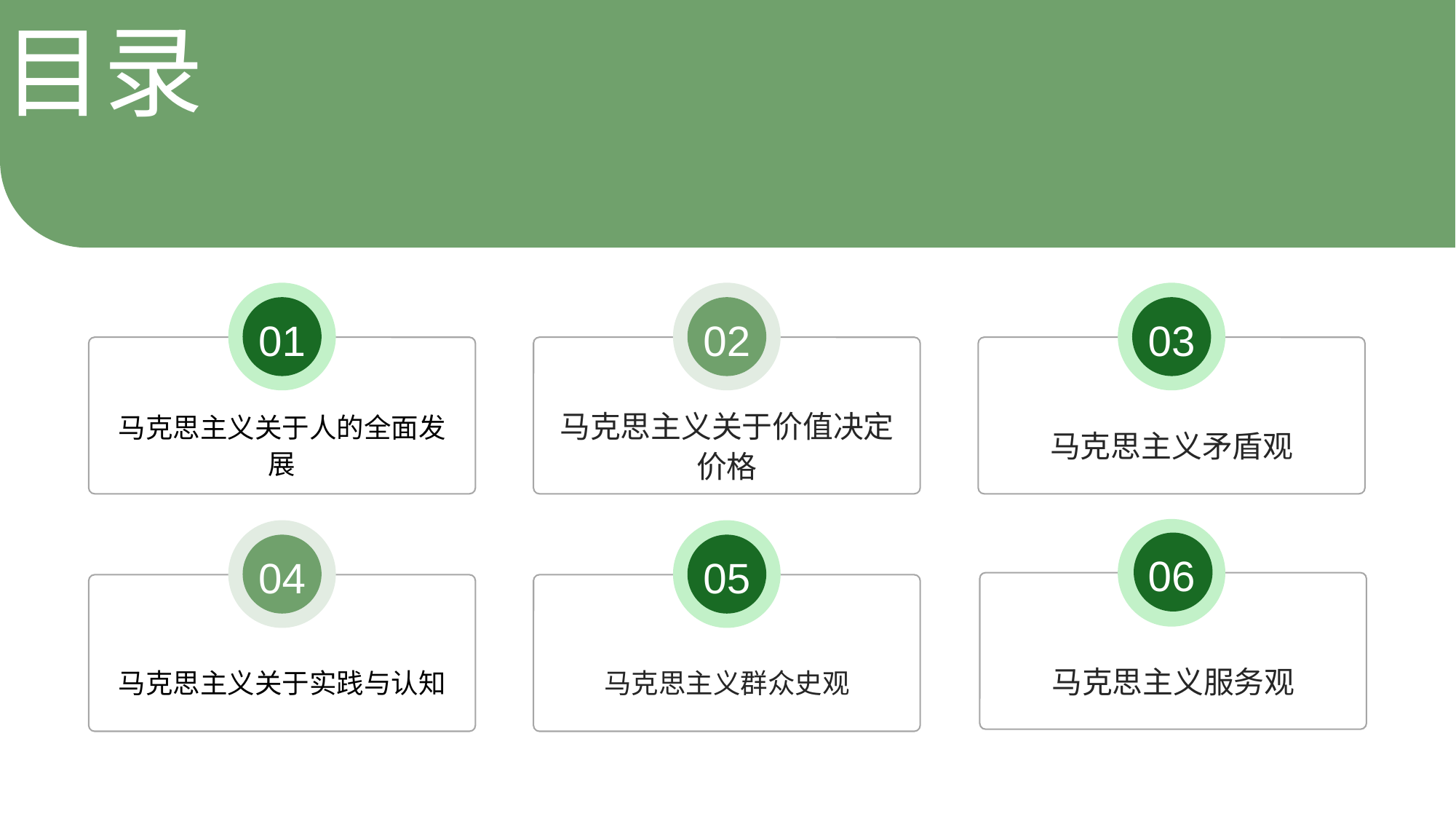

目录

01
02
03

马克思主义关于人的全面发展
马克思主义关于价值决定价格
马克思主义矛盾观

04

05

06

马克思主义服务观
马克思主义关于实践与认知
马克思主义群众史观